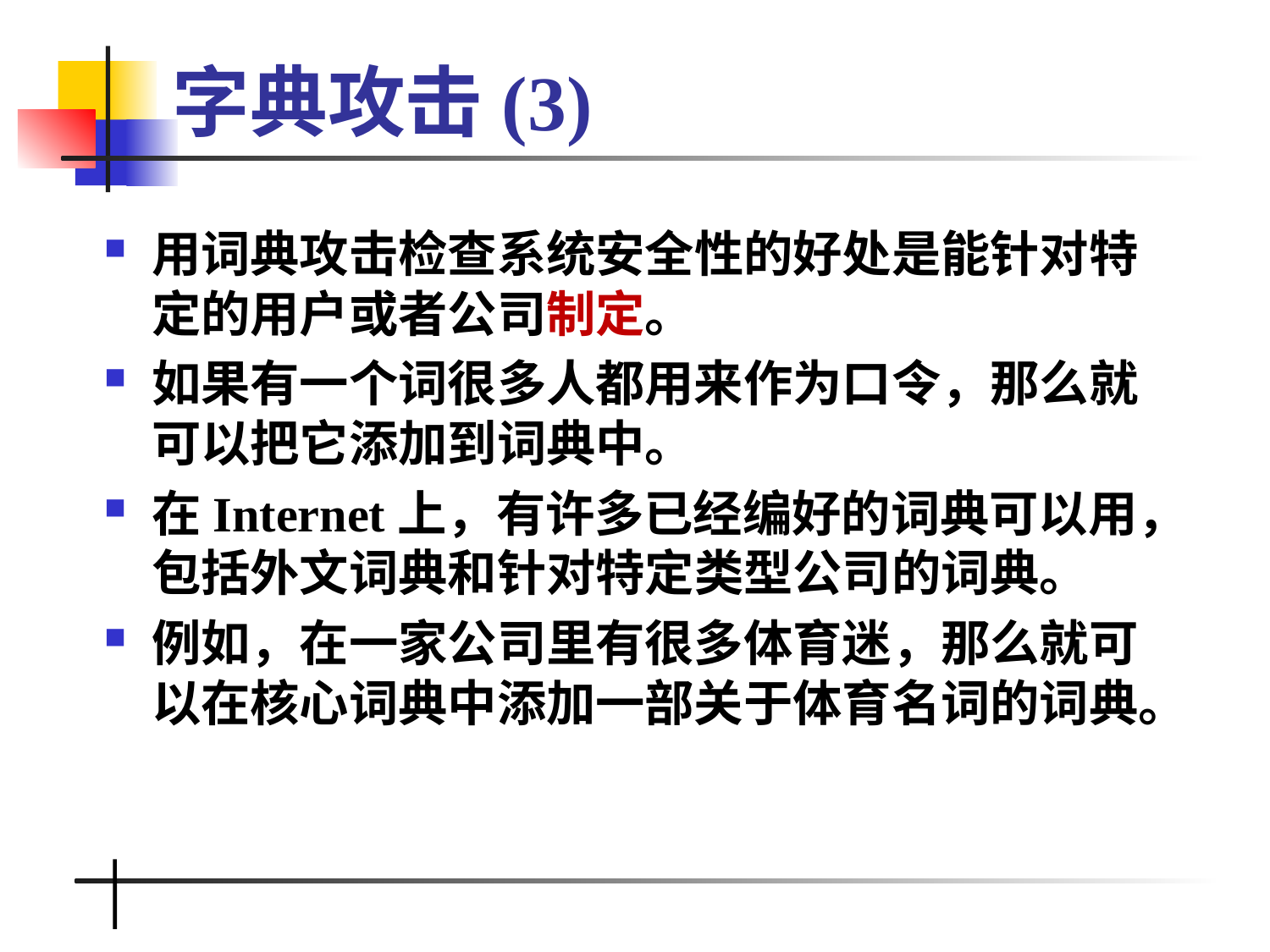

# 字典攻击(3)
用词典攻击检查系统安全性的好处是能针对特定的用户或者公司制定。
如果有一个词很多人都用来作为口令，那么就可以把它添加到词典中。
在Internet上，有许多已经编好的词典可以用，包括外文词典和针对特定类型公司的词典。
例如，在一家公司里有很多体育迷，那么就可以在核心词典中添加一部关于体育名词的词典。